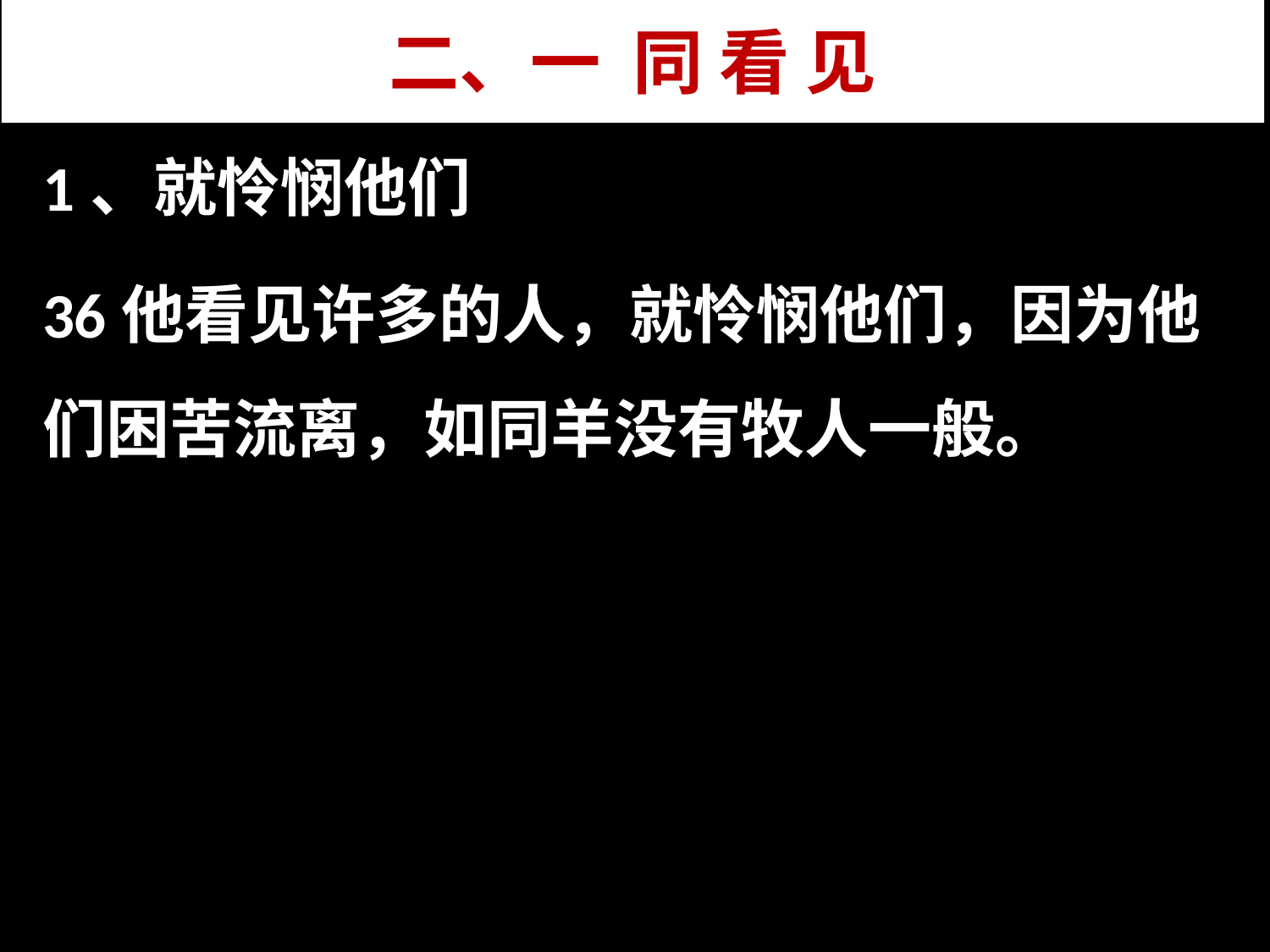

二、一  同 看 见
#
1、就怜悯他们
36他看见许多的人，就怜悯他们，因为他们困苦流离，如同羊没有牧人一般。